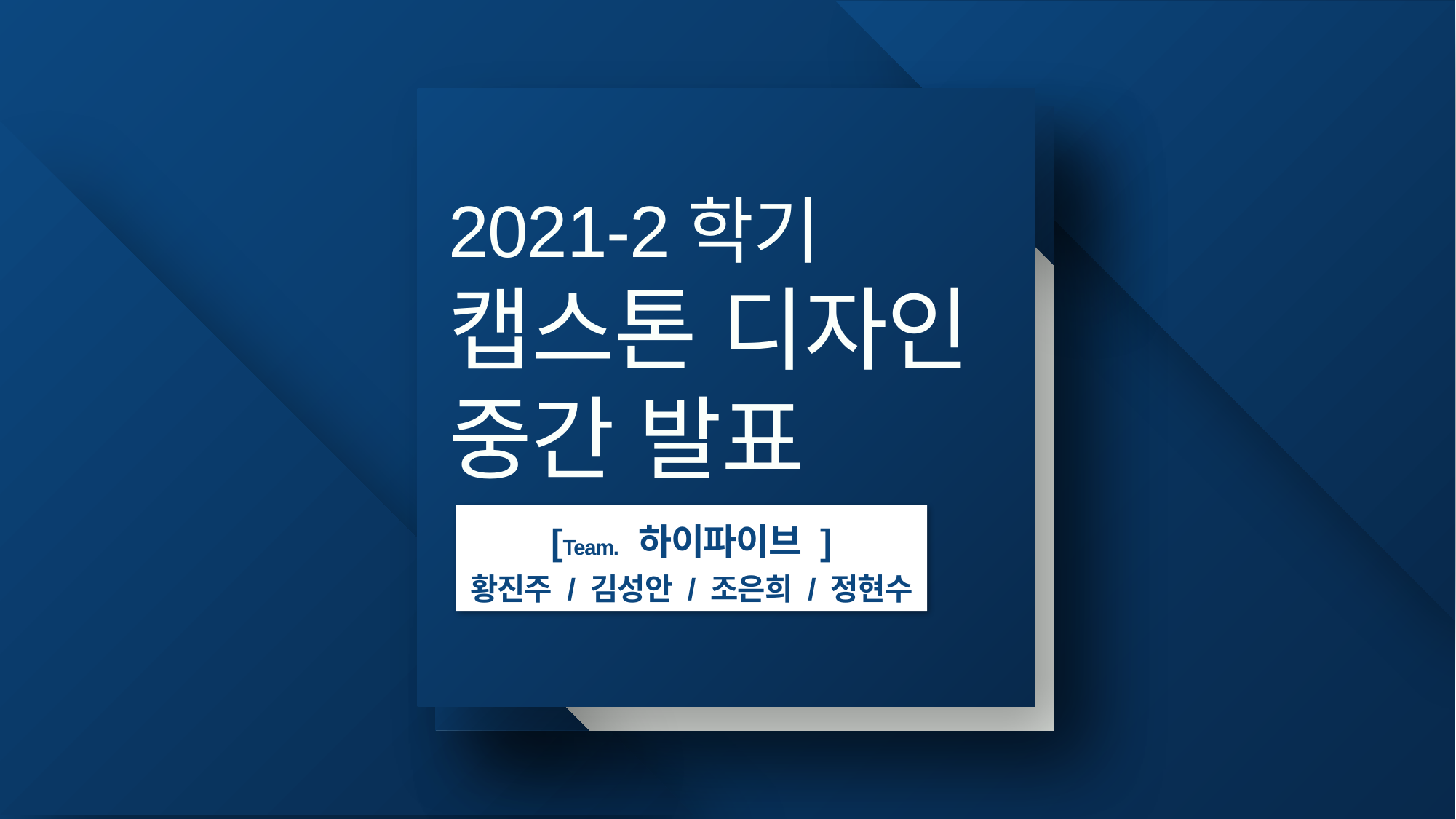

# 2021-2학기 캡스톤 디자인 중간 발표
[Team. 하이파이브 ]
황진주 / 김성안 / 조은희 / 정현수

Designed And Inspired By Largo.  adstore  adstorepost.com